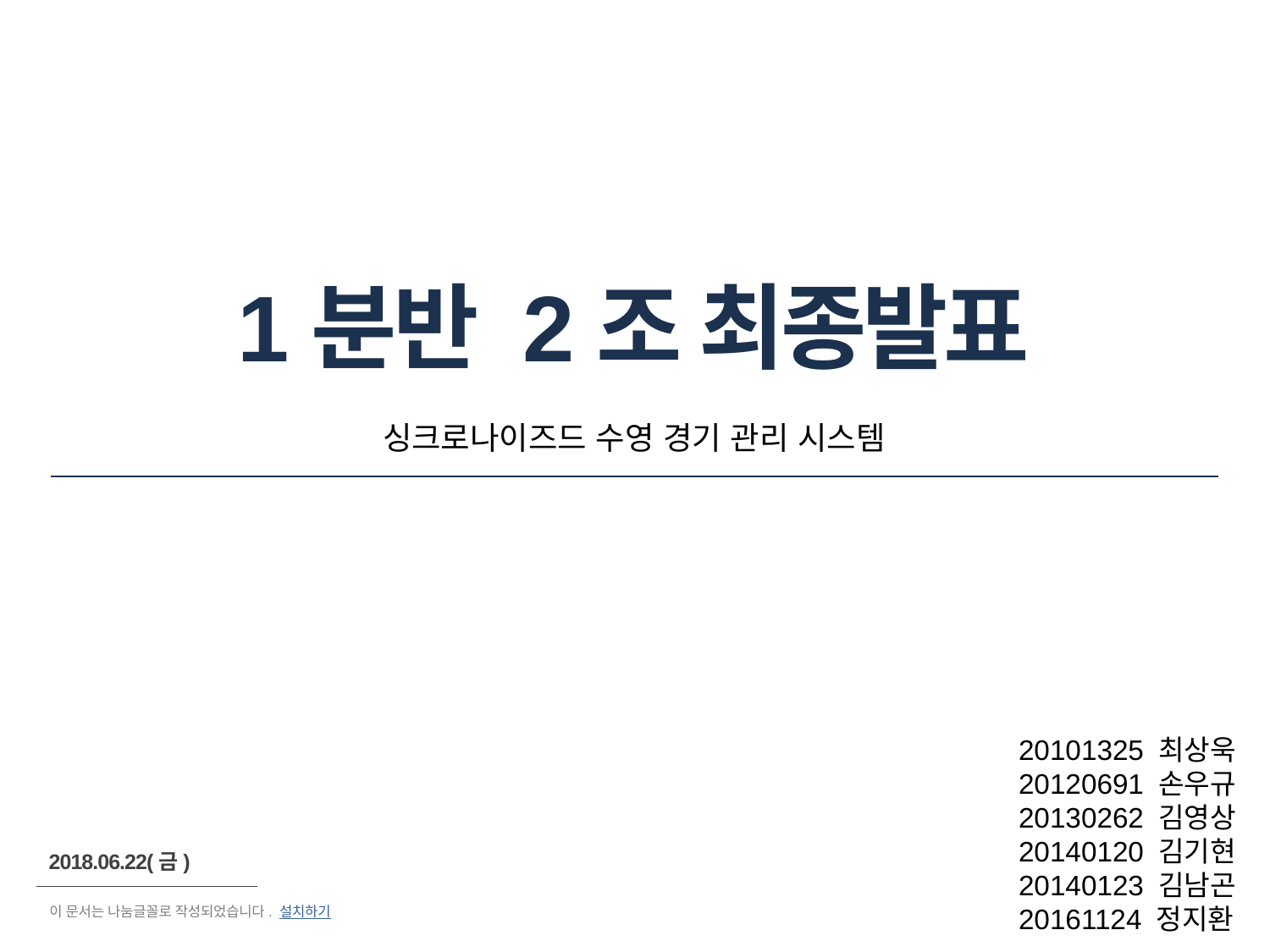

# 1분반 2조 최종발표
싱크로나이즈드 수영 경기 관리 시스템
20101325 최상욱
20120691 손우규
20130262 김영상
20140120 김기현
20140123 김남곤
20161124 정지환

2018.06.22(금)
이 문서는 나눔글꼴로 작성되었습니다. 설치하기